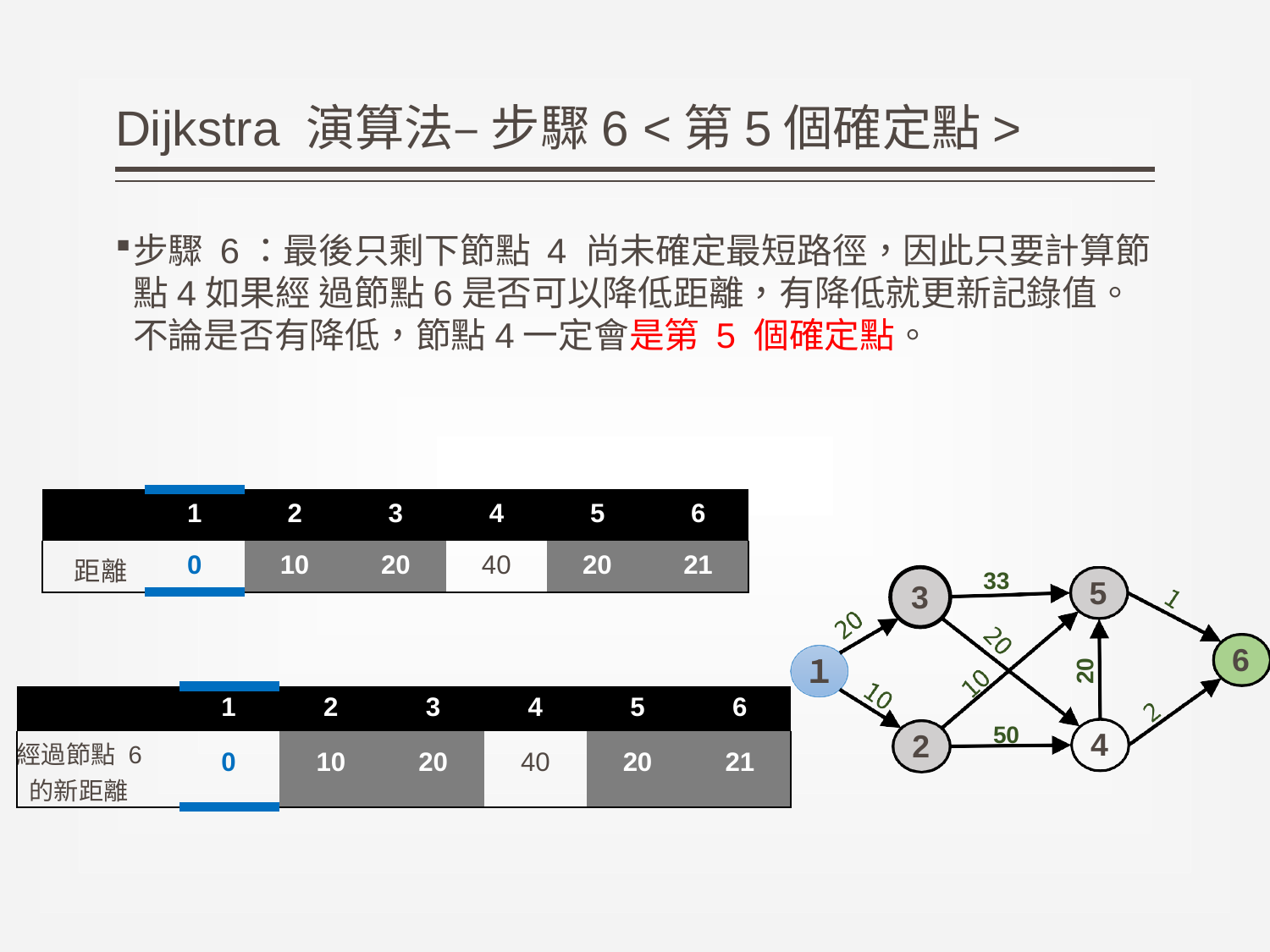

# Dijkstra 演算法– 步驟6 <第5個確定點>
步驟 6：最後只剩下節點 4 尚未確定最短路徑，因此只要計算節點4如果經 過節點6是否可以降低距離，有降低就更新記錄值。不論是否有降低，節點4一定會是第 5 個確定點。

|  | 1 | 2 | 3 | 4 | 5 | 6 |
| --- | --- | --- | --- | --- | --- | --- |
| 距離 | 0 | 10 | 20 | 40 | 20 | 21 |
33

5
3
6

１
20
|  | 1 | 2 | 3 | 4 | 5 | 6 |
| --- | --- | --- | --- | --- | --- | --- |
| 經過節點 6 的新距離 | 0 | 10 | 20 | 40 | 20 | 21 |
50
4
2